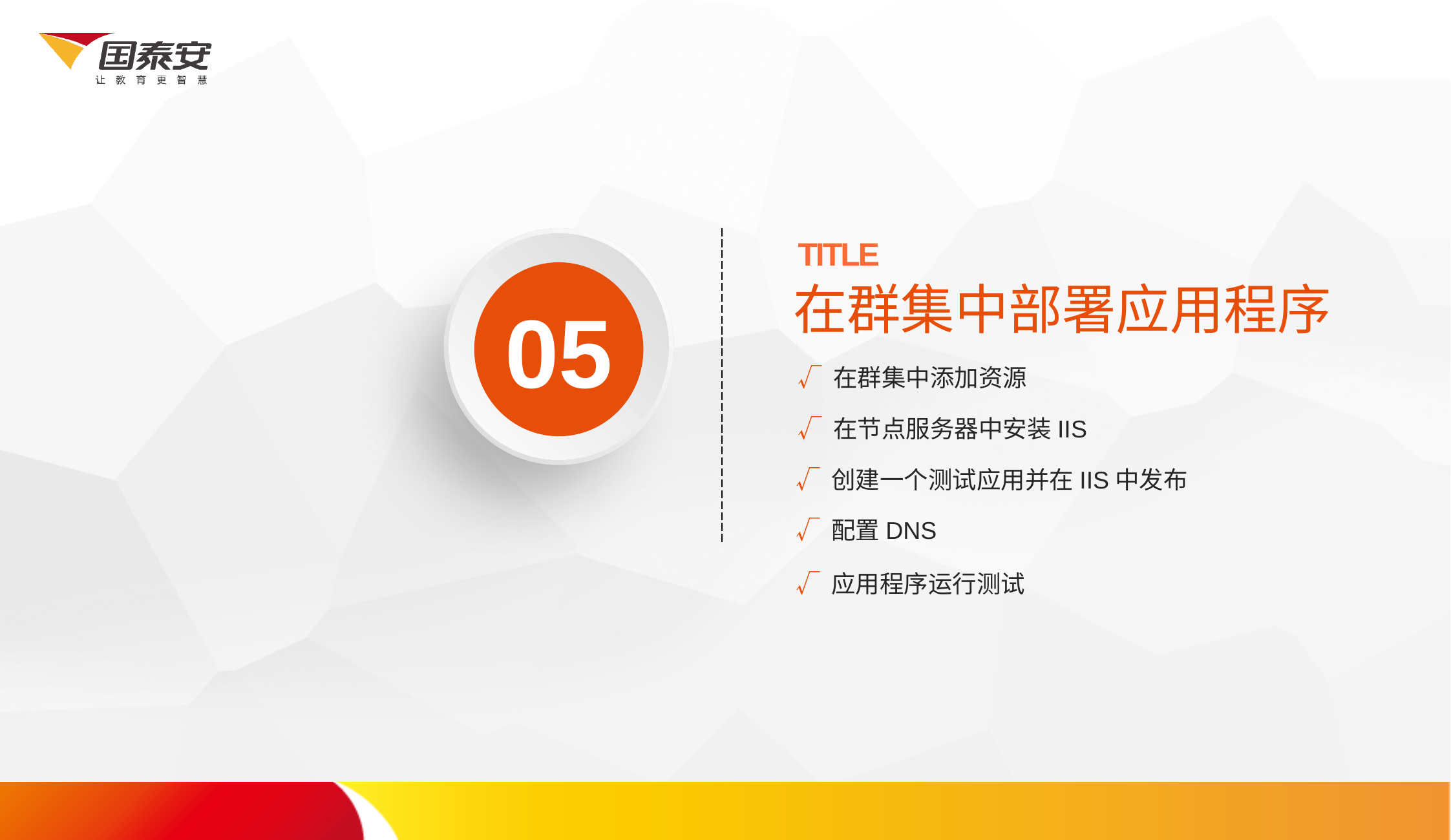

05
TITLE

在群集中部署应用程序
√ 在群集中添加资源
√ 在节点服务器中安装IIS
√ 创建一个测试应用并在IIS中发布
√ 配置DNS
√ 应用程序运行测试